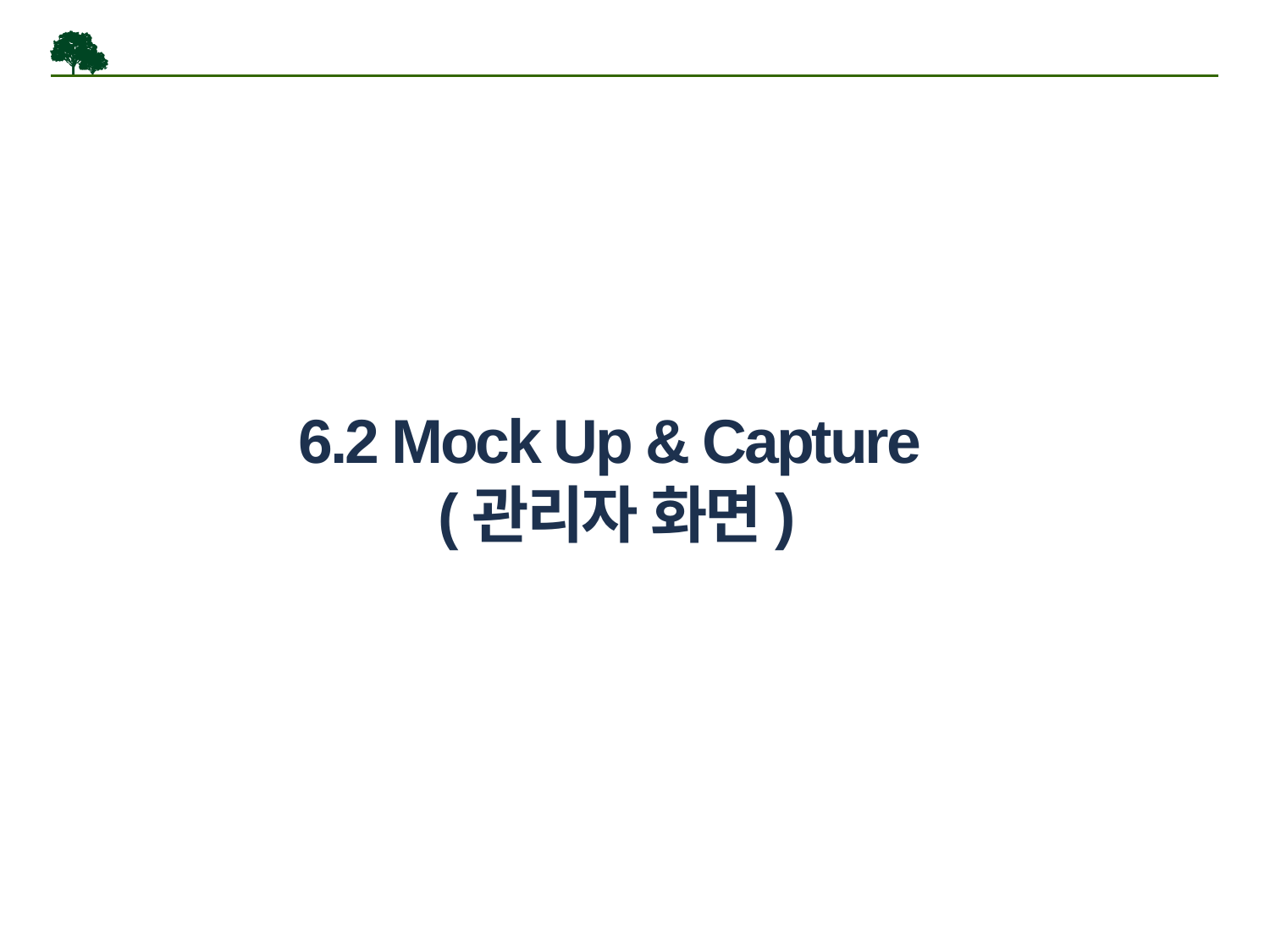

6.2 Mock Up & Capture
(관리자 화면)